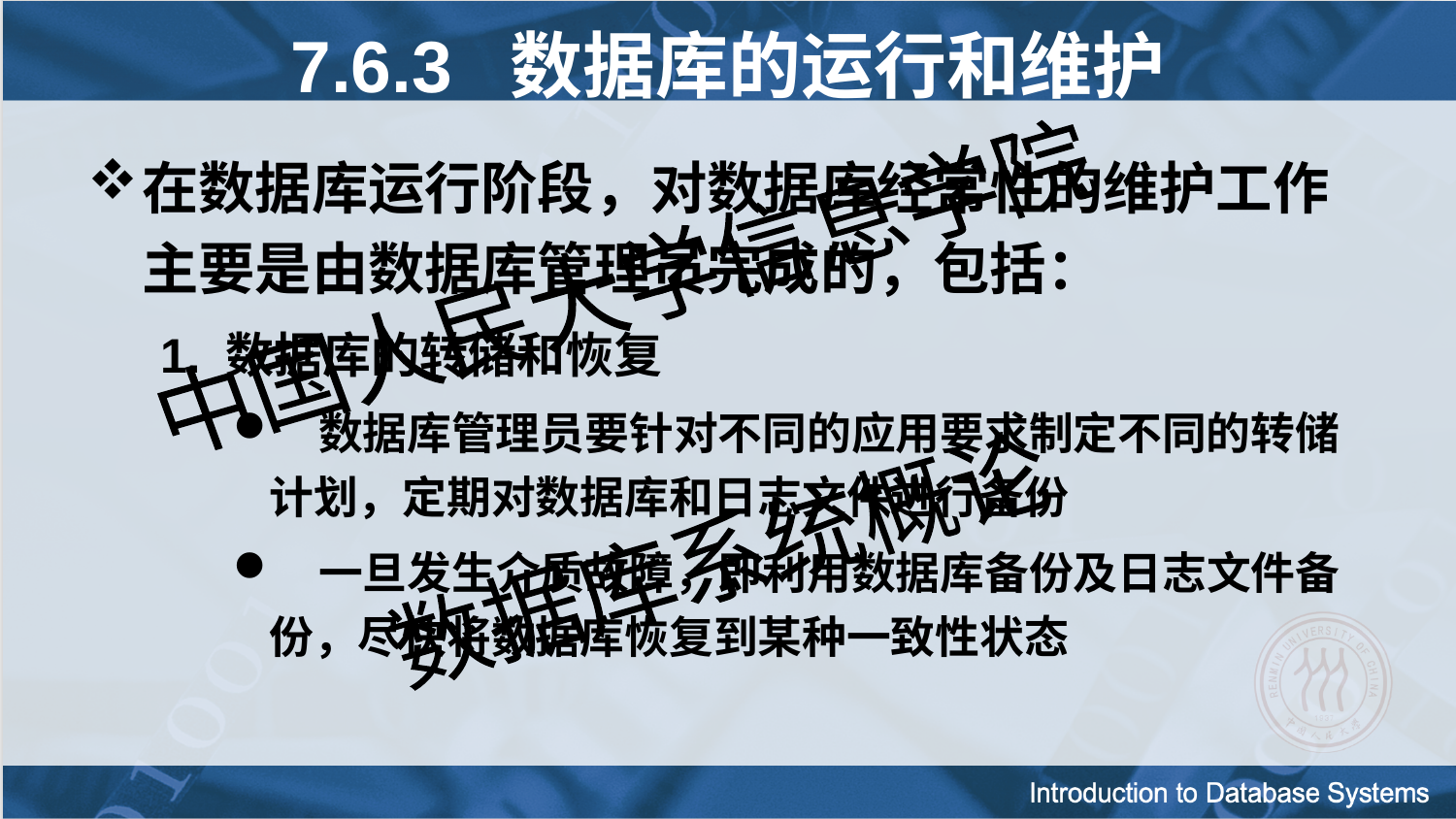

7.6.3  数据库的运行和维护
在数据库运行阶段，对数据库经常性的维护工作主要是由数据库管理员完成的，包括：
1. 数据库的转储和恢复
   数据库管理员要针对不同的应用要求制定不同的转储计划，定期对数据库和日志文件进行备份
   一旦发生介质故障，即利用数据库备份及日志文件备份，尽快将数据库恢复到某种一致性状态